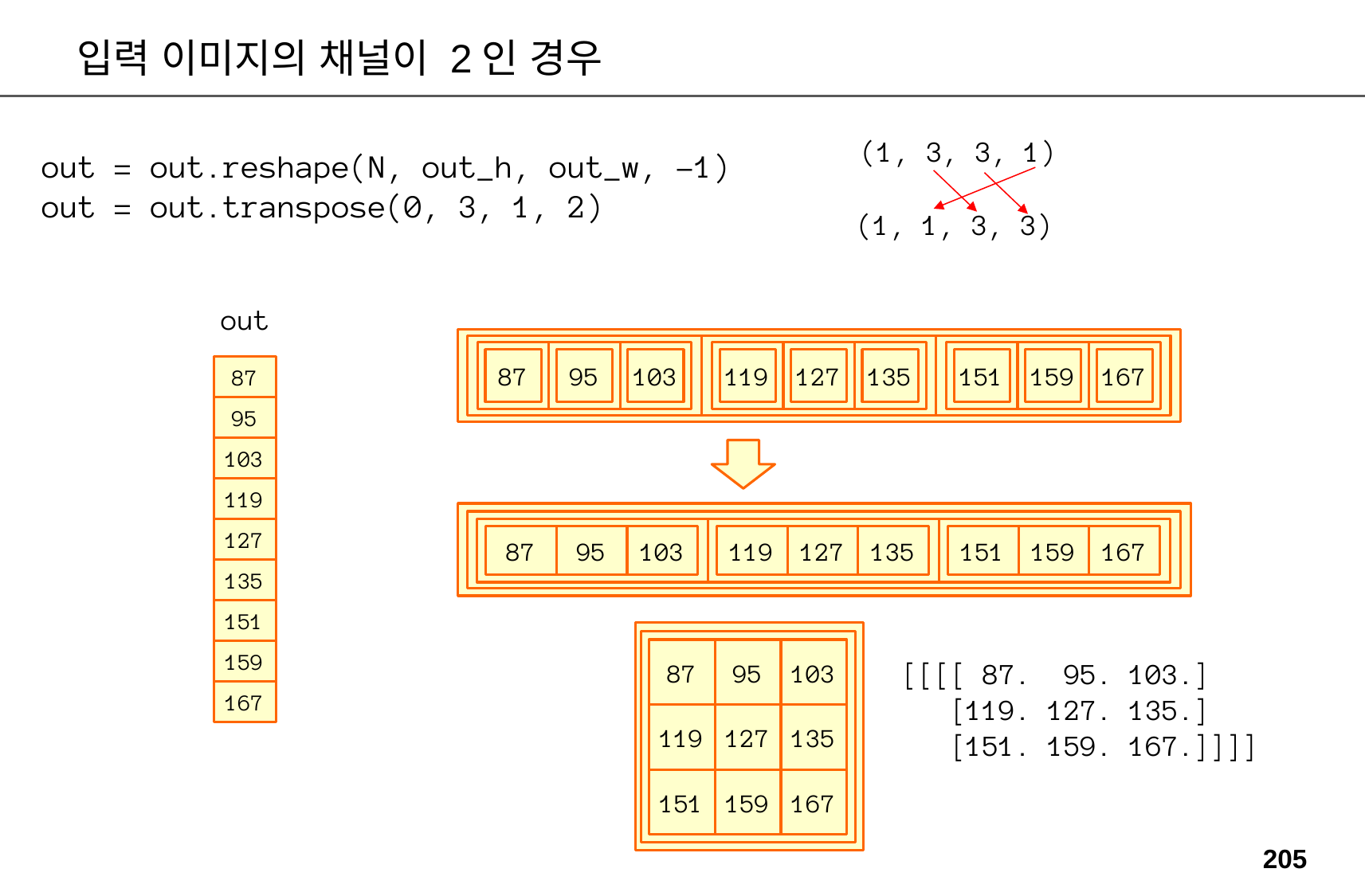

입력 이미지의 채널이 2인 경우
(1, 3, 3, 1)
out = out.reshape(N, out_h, out_w, -1)
out = out.transpose(0, 3, 1, 2)
(1, 1, 3, 3)
out

151
159
167
119
127
135
87
95
103
87
95
103

119

87
95
103
119
127
135
151
159
167
127
135
151

87
95
103
159
[[[[ 87.  95. 103.]
   [119. 127. 135.]
   [151. 159. 167.]]]]
167
119
127
135
151
159
167